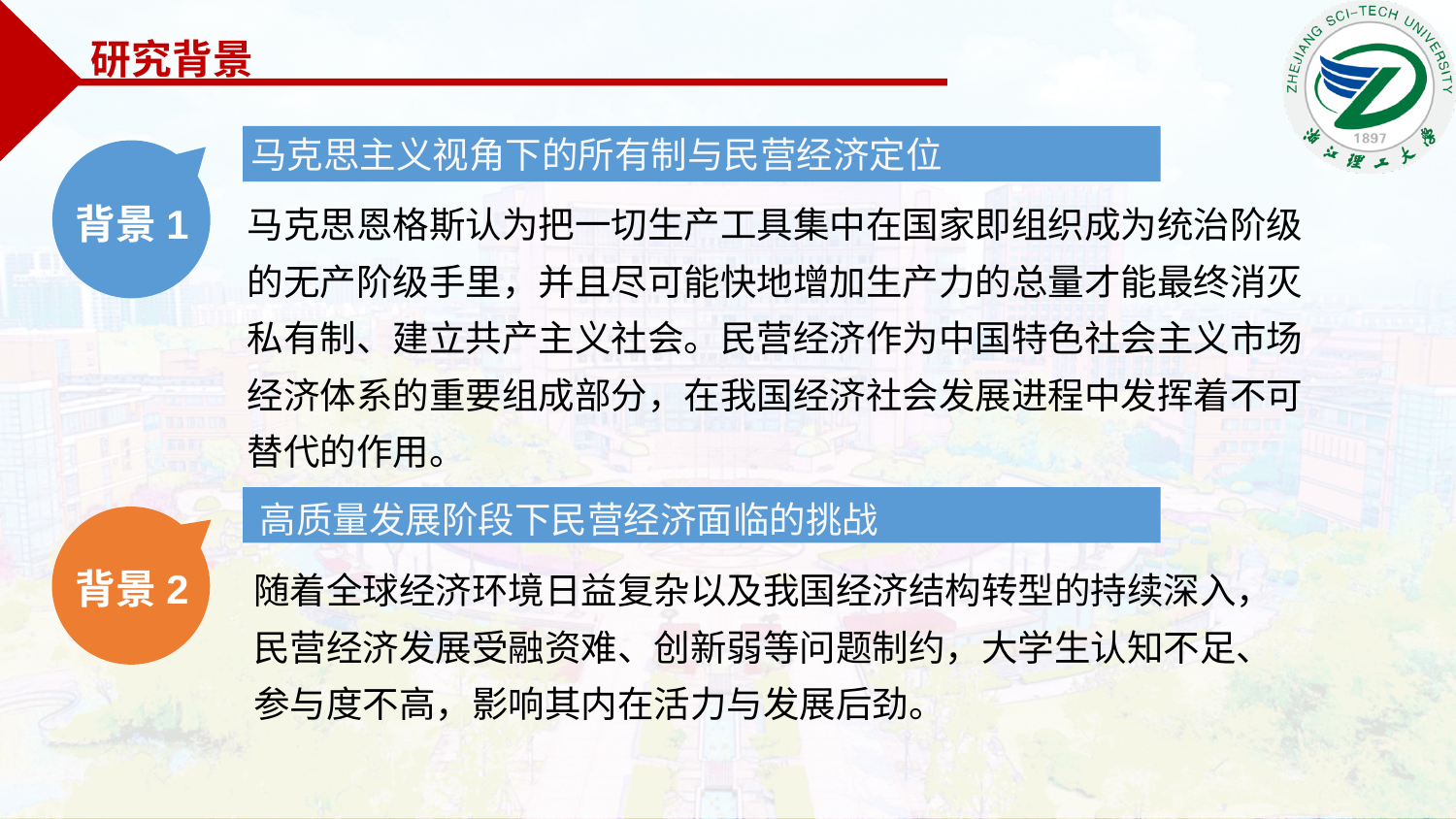

研究背景

马克思主义视角下的所有制与民营经济定位

马克思恩格斯认为把一切生产工具集中在国家即组织成为统治阶级的无产阶级手里，并且尽可能快地增加生产力的总量才能最终消灭私有制、建立共产主义社会。民营经济作为中国特色社会主义市场经济体系的重要组成部分，在我国经济社会发展进程中发挥着不可替代的作用。
背景1

高质量发展阶段下民营经济面临的挑战
随着全球经济环境日益复杂以及我国经济结构转型的持续深入，民营经济发展受融资难、创新弱等问题制约，大学生认知不足、参与度不高，影响其内在活力与发展后劲。
背景2